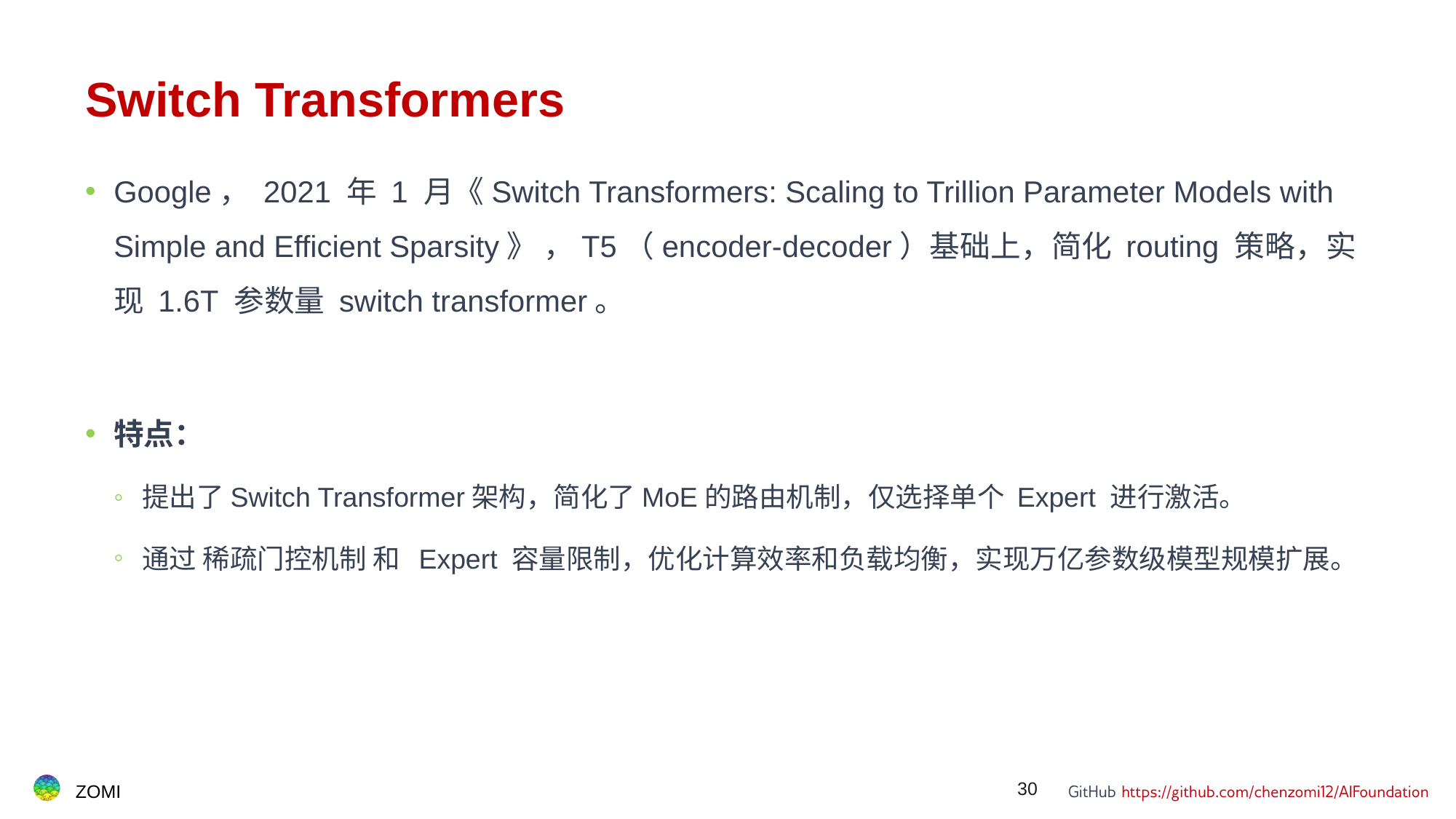

# Switch Transformers
Google， 2021 年 1 月《Switch Transformers: Scaling to Trillion Parameter Models with Simple and Efficient Sparsity》 ，T5（encoder-decoder）基础上，简化 routing 策略，实现 1.6T 参数量 switch transformer。

特点：
提出了Switch Transformer架构，简化了MoE的路由机制，仅选择单个 Expert 进行激活。
通过 稀疏门控机制 和  Expert 容量限制，优化计算效率和负载均衡，实现万亿参数级模型规模扩展。